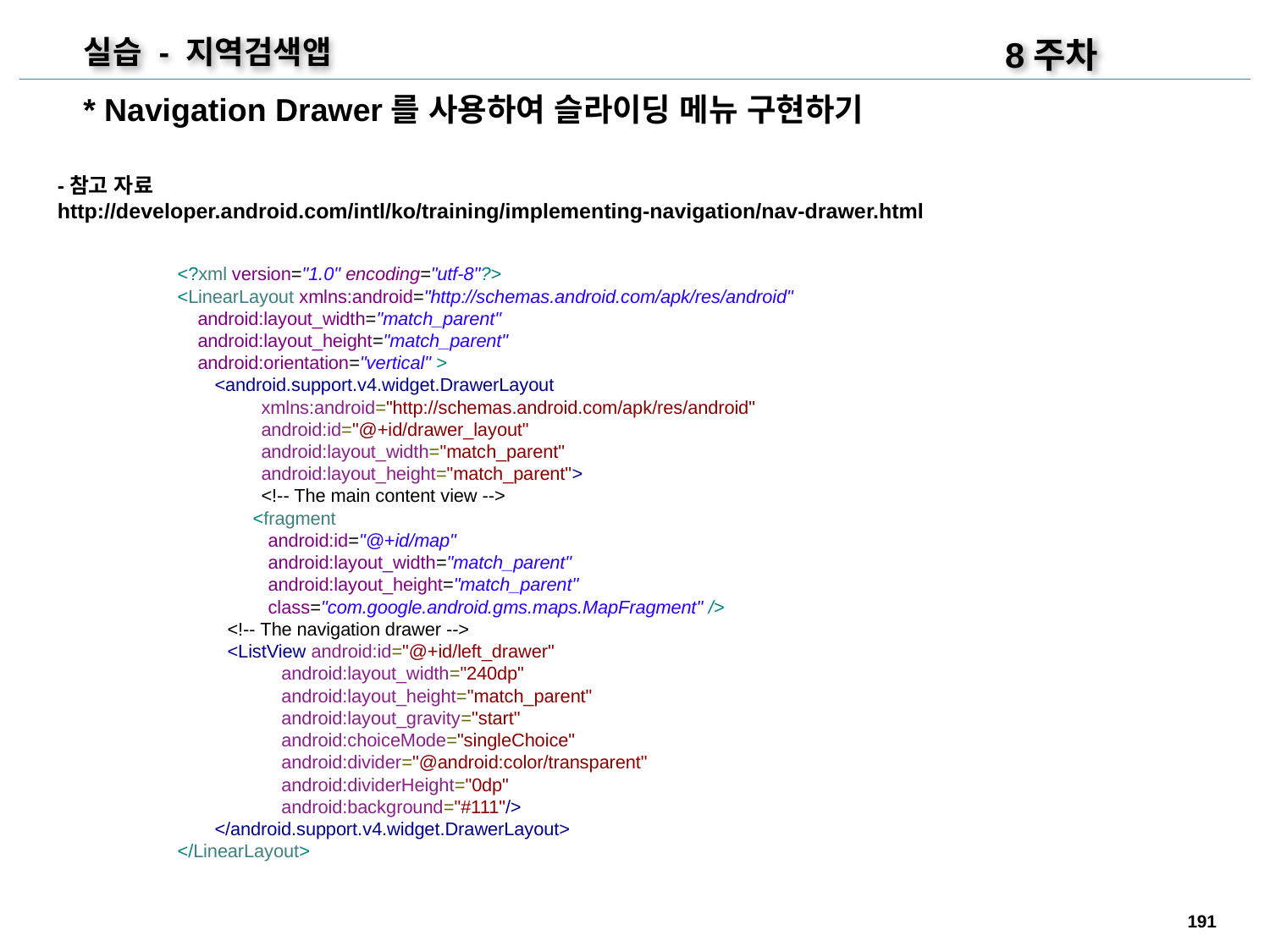

8주차
실습 - 지역검색앱
* Navigation Drawer를 사용하여 슬라이딩 메뉴 구현하기
-참고 자료
http://developer.android.com/intl/ko/training/implementing-navigation/nav-drawer.html
<?xml version="1.0" encoding="utf-8"?>
<LinearLayout xmlns:android="http://schemas.android.com/apk/res/android"
    android:layout_width="match_parent"
    android:layout_height="match_parent"
    android:orientation="vertical" >
<android.support.v4.widget.DrawerLayout
    xmlns:android="http://schemas.android.com/apk/res/android"
    android:id="@+id/drawer_layout"
    android:layout_width="match_parent"
    android:layout_height="match_parent">
    <!-- The main content view -->
     <fragment
        android:id="@+id/map"
        android:layout_width="match_parent"
        android:layout_height="match_parent"
        class="com.google.android.gms.maps.MapFragment" />
<!-- The navigation drawer -->
<ListView android:id="@+id/left_drawer"
        android:layout_width="240dp"
        android:layout_height="match_parent"
        android:layout_gravity="start"
        android:choiceMode="singleChoice"
        android:divider="@android:color/transparent"
        android:dividerHeight="0dp"
        android:background="#111"/>
</android.support.v4.widget.DrawerLayout>
</LinearLayout>